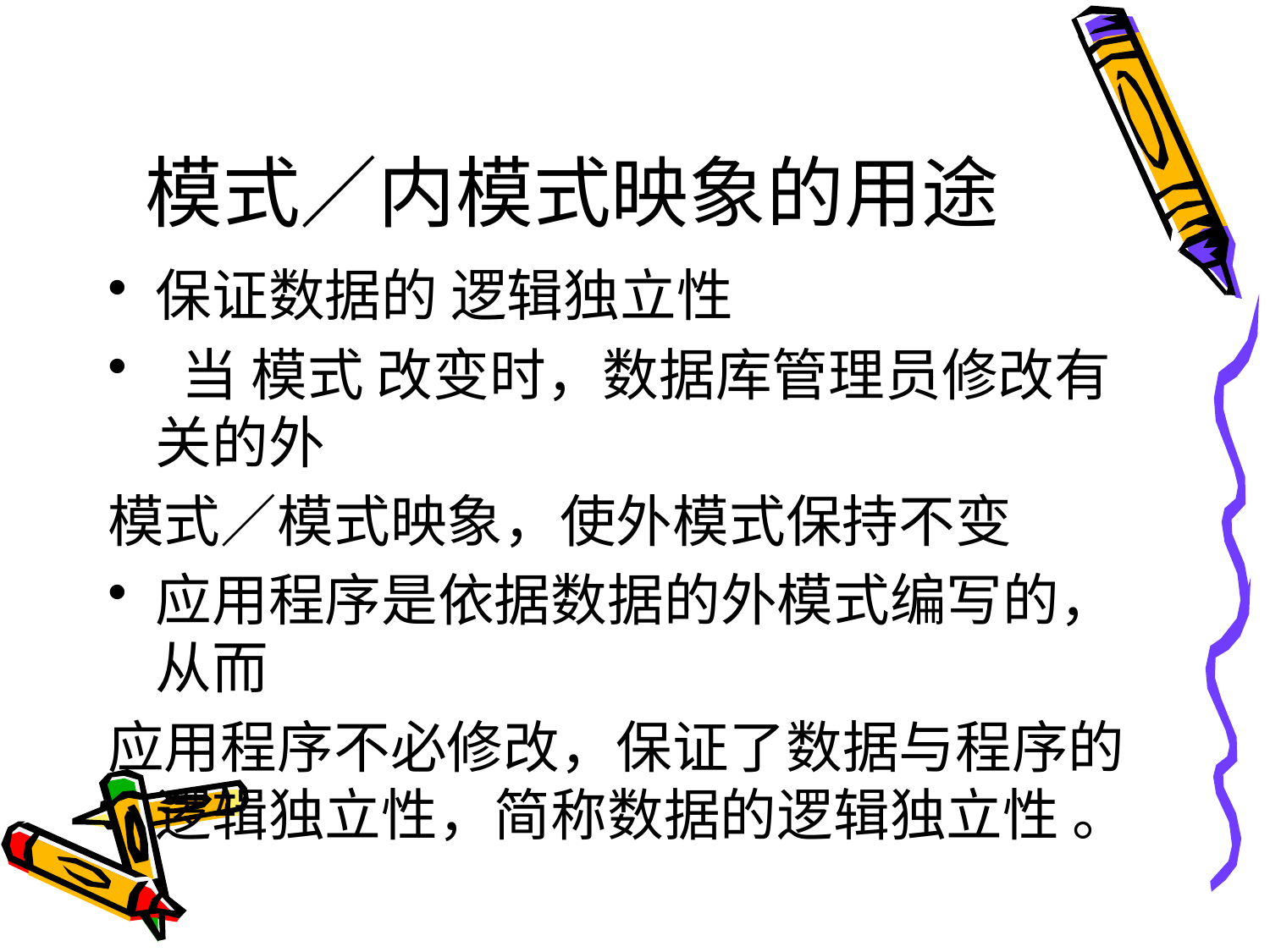

# 模式／内模式映象的用途
保证数据的 逻辑独立性
 当 模式 改变时，数据库管理员修改有关的外
模式／模式映象，使外模式保持不变
应用程序是依据数据的外模式编写的，从而
应用程序不必修改，保证了数据与程序的逻辑独立性，简称数据的逻辑独立性 。